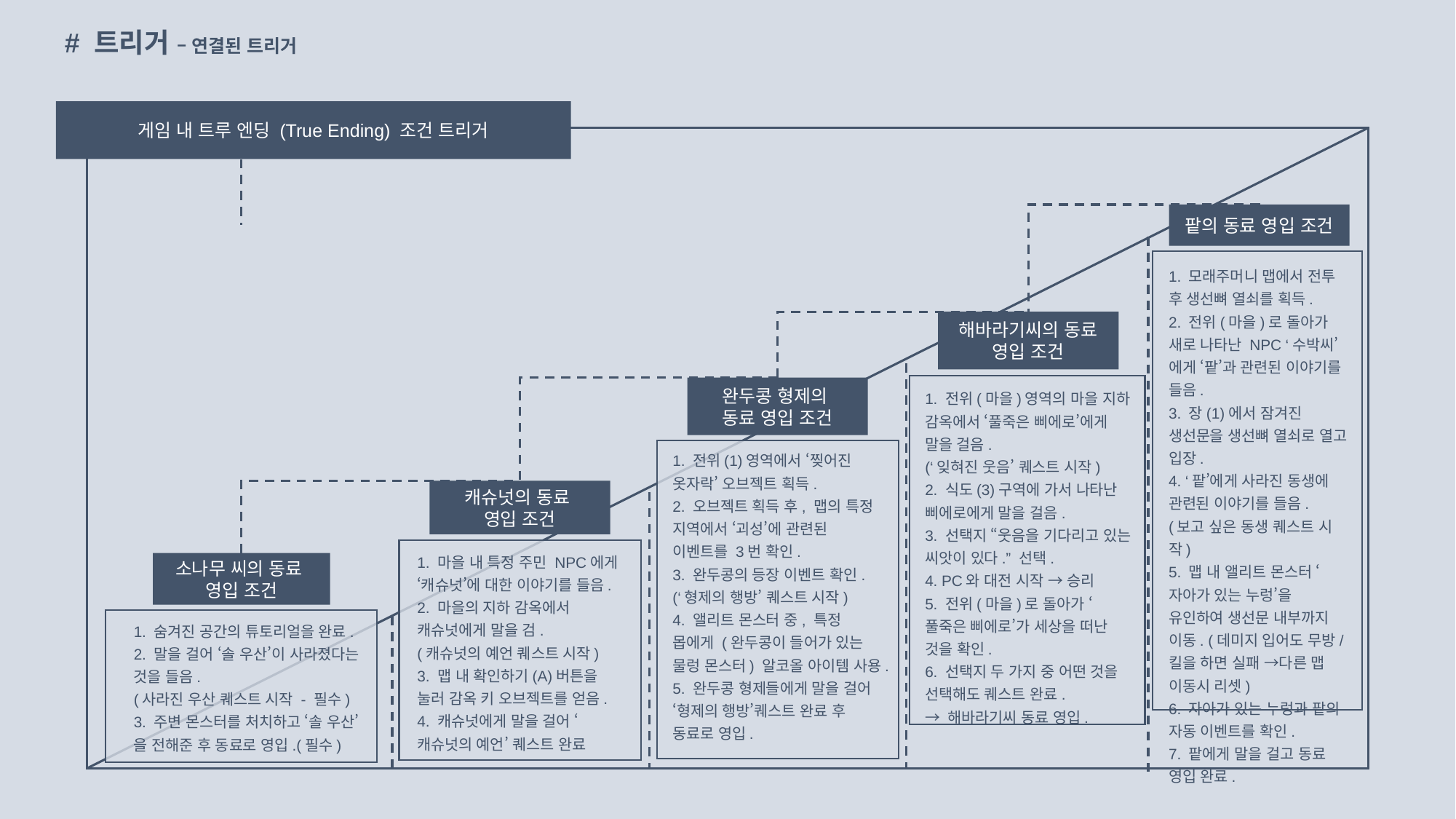

# 트리거 – 연결된 트리거
게임 내 트루 엔딩 (True Ending) 조건 트리거

팥의 동료 영입 조건

1. 모래주머니 맵에서 전투 후 생선뼈 열쇠를 획득.
2. 전위(마을)로 돌아가 새로 나타난 NPC ‘수박씨’에게 ‘팥’과 관련된 이야기를 들음.
3. 장(1)에서 잠겨진 생선문을 생선뼈 열쇠로 열고 입장.
4. ‘팥’에게 사라진 동생에 관련된 이야기를 들음.
(보고 싶은 동생 퀘스트 시작)
5. 맵 내 앨리트 몬스터 ‘자아가 있는 누렁’을 유인하여 생선문 내부까지 이동. (데미지 입어도 무방/ 킬을 하면 실패 →다른 맵 이동시 리셋)
6. 자아가 있는 누렁과 팥의 자동 이벤트를 확인.
7. 팥에게 말을 걸고 동료 영입 완료.

해바라기씨의 동료 영입 조건

완두콩 형제의
동료 영입 조건
1. 전위(마을)영역의 마을 지하 감옥에서 ‘풀죽은 삐에로’에게 말을 걸음.
(‘잊혀진 웃음’ 퀘스트 시작)
2. 식도(3)구역에 가서 나타난 삐에로에게 말을 걸음.
3. 선택지 “웃음을 기다리고 있는 씨앗이 있다.” 선택.
4. PC와 대전 시작 → 승리
5. 전위(마을)로 돌아가 ‘풀죽은 삐에로’가 세상을 떠난 것을 확인.
6. 선택지 두 가지 중 어떤 것을 선택해도 퀘스트 완료.
→ 해바라기씨 동료 영입.

1. 전위(1)영역에서 ‘찢어진 옷자락’ 오브젝트 획득.
2. 오브젝트 획득 후, 맵의 특정 지역에서 ‘괴성’에 관련된 이벤트를 3번 확인.
3. 완두콩의 등장 이벤트 확인.
(‘형제의 행방’ 퀘스트 시작)
4. 앨리트 몬스터 중, 특정 몹에게 (완두콩이 들어가 있는 물렁 몬스터) 알코올 아이템 사용.
5. 완두콩 형제들에게 말을 걸어 ‘형제의 행방’퀘스트 완료 후 동료로 영입.
캐슈넛의 동료
영입 조건

1. 마을 내 특정 주민 NPC에게 ‘캐슈넛’에 대한 이야기를 들음.
2. 마을의 지하 감옥에서 캐슈넛에게 말을 검.
(캐슈넛의 예언 퀘스트 시작)
3. 맵 내 확인하기(A)버튼을 눌러 감옥 키 오브젝트를 얻음.
4. 캐슈넛에게 말을 걸어 ‘캐슈넛의 예언’ 퀘스트 완료
소나무 씨의 동료
영입 조건

1. 숨겨진 공간의 튜토리얼을 완료.
2. 말을 걸어 ‘솔 우산’이 사라졌다는 것을 들음.
(사라진 우산 퀘스트 시작 - 필수)
3. 주변 몬스터를 처치하고 ‘솔 우산’을 전해준 후 동료로 영입.(필수)